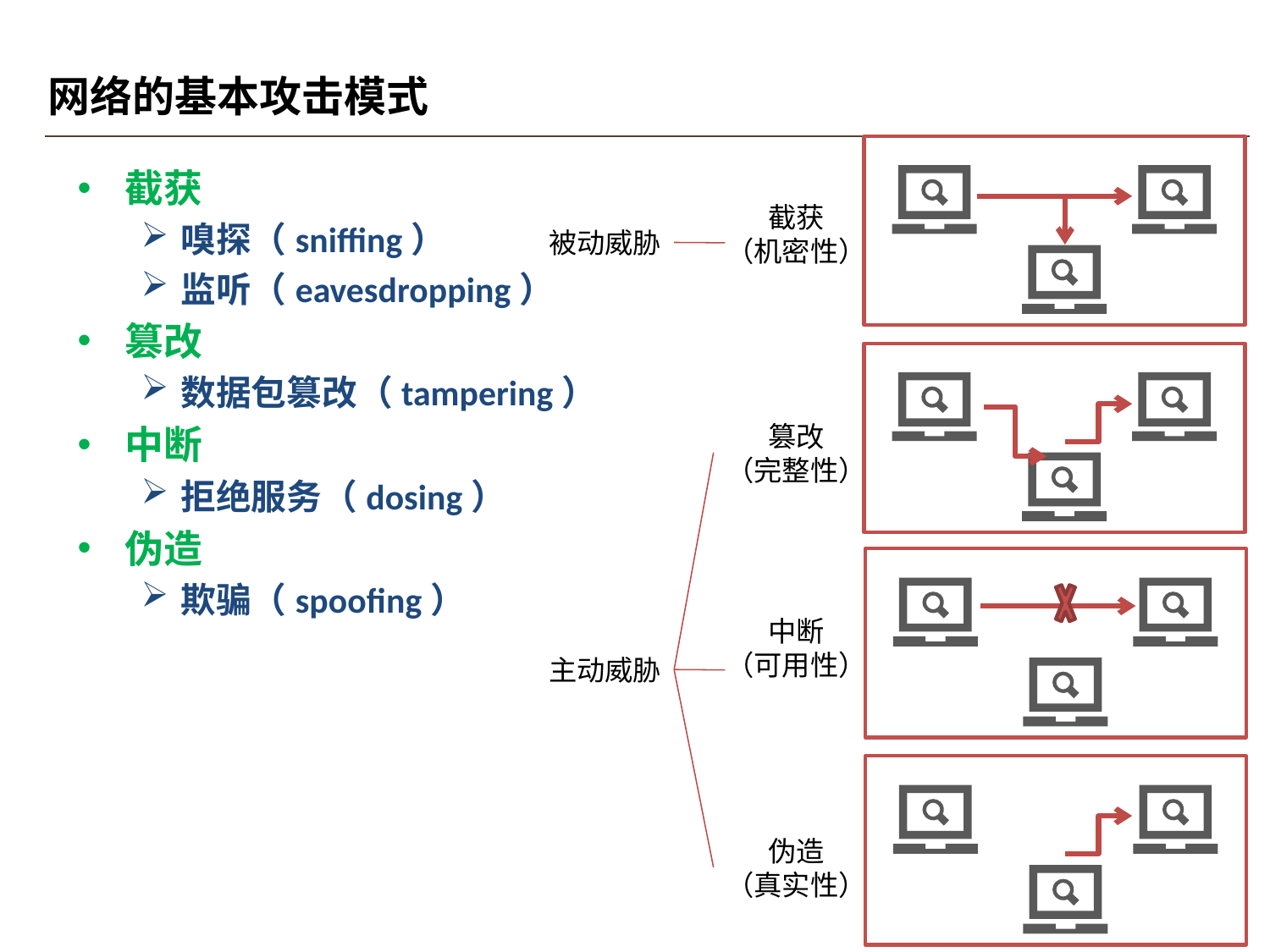

# 网络的基本攻击模式

截获
嗅探（sniffing）
监听（eavesdropping）
篡改
数据包篡改（tampering）
中断
拒绝服务（dosing）
伪造
欺骗（spoofing）

截获
（机密性）
被动威胁
篡改
（完整性）
中断
（可用性）
主动威胁
伪造
（真实性）